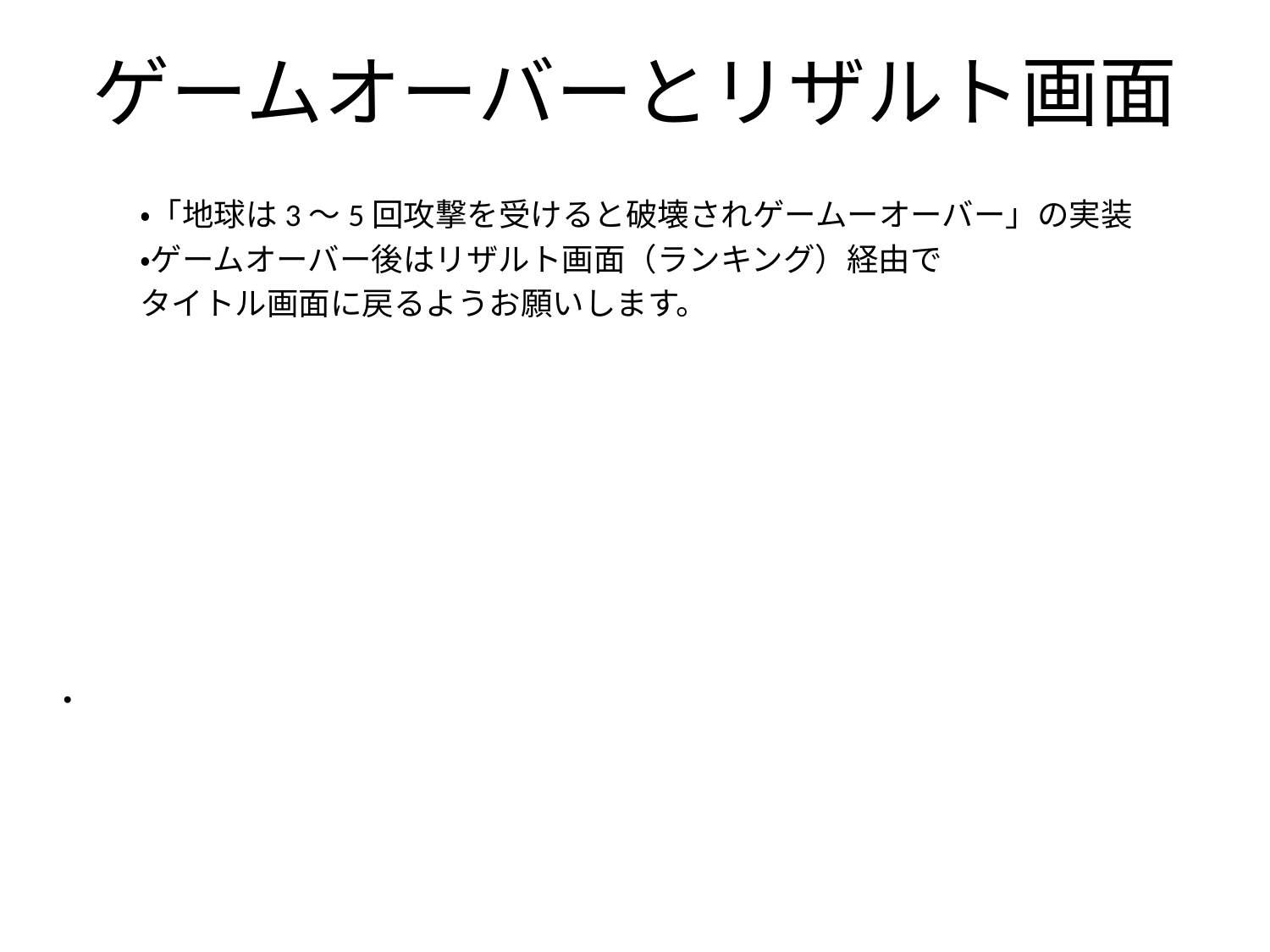

# ゲームオーバーとリザルト画面
・「地球は3～5回攻撃を受けると破壊されゲームーオーバー」の実装
・ゲームオーバー後はリザルト画面（ランキング）経由で
タイトル画面に戻るようお願いします。

・